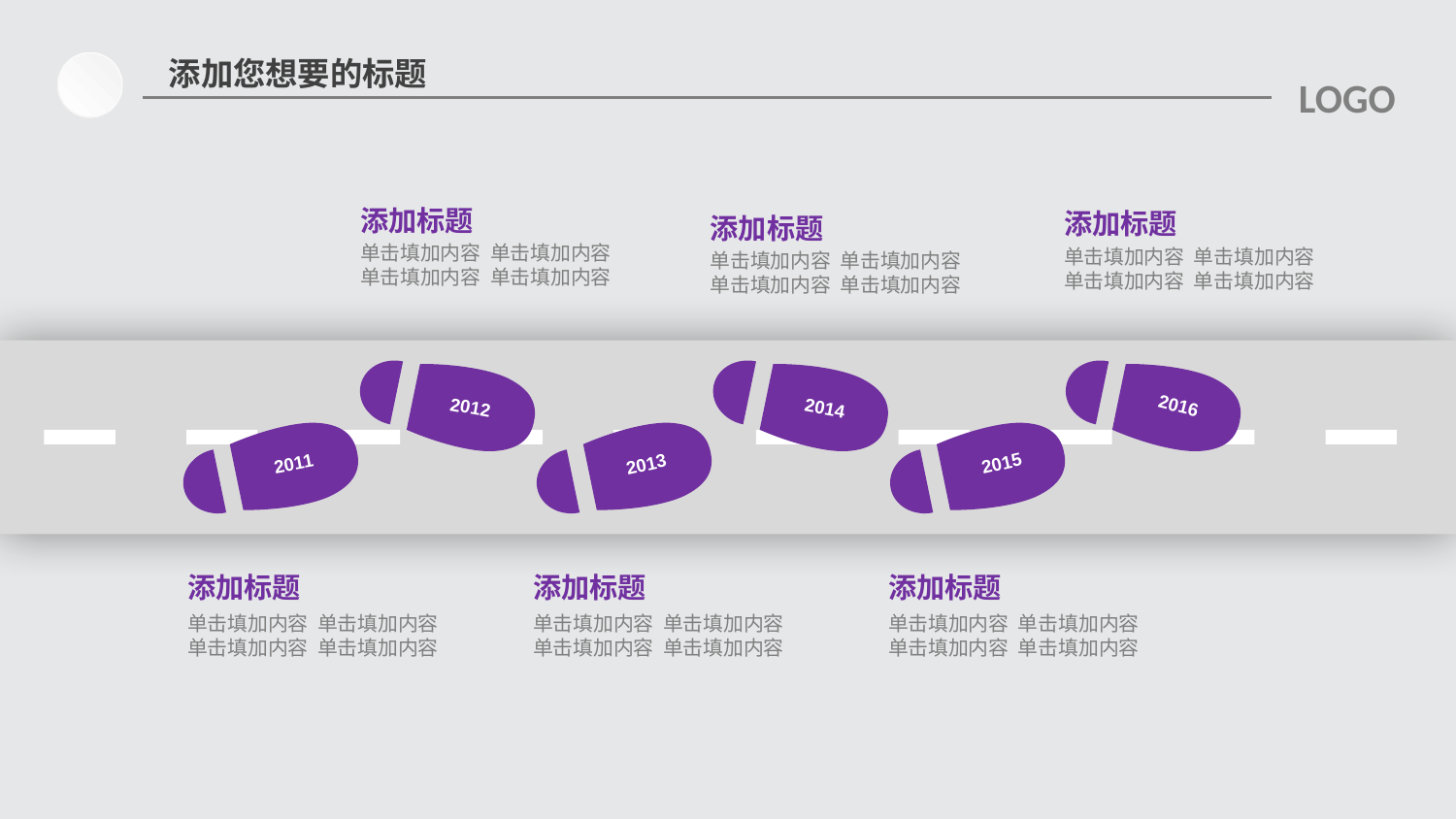

添加您想要的标题

LOGO
添加标题
添加标题
添加标题
单击填加内容  单击填加内容
单击填加内容  单击填加内容
单击填加内容  单击填加内容
单击填加内容  单击填加内容
单击填加内容  单击填加内容
单击填加内容  单击填加内容

2016
2012
2014

2015
2011
2013
添加标题
添加标题
添加标题
单击填加内容  单击填加内容
单击填加内容  单击填加内容
单击填加内容  单击填加内容
单击填加内容  单击填加内容
单击填加内容  单击填加内容
单击填加内容  单击填加内容